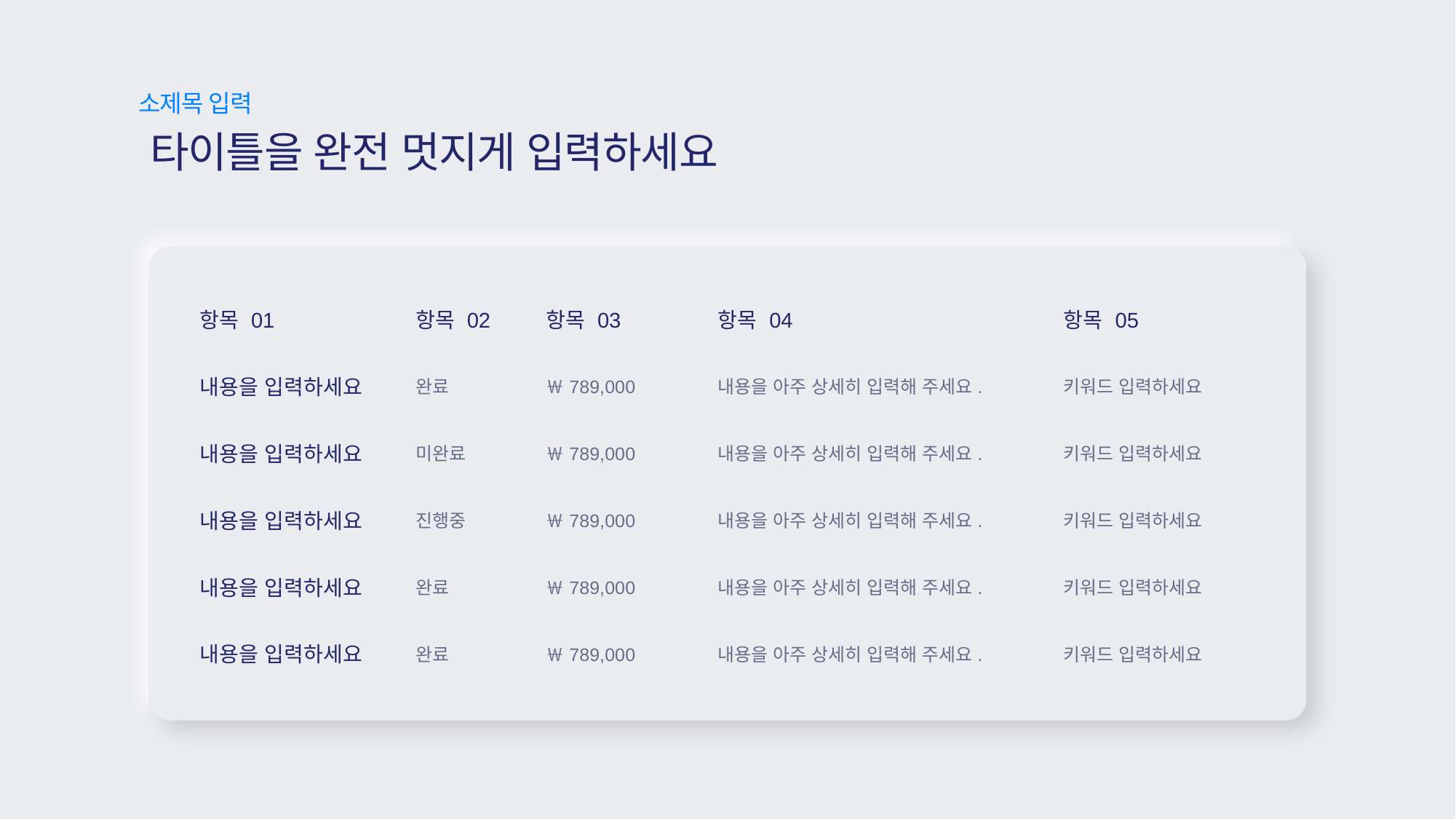

소제목 입력
타이틀을 완전 멋지게 입력하세요

| 항목 01 | 항목 02 | 항목 03 | 항목 04 | 항목 05 |
| --- | --- | --- | --- | --- |
| 내용을 입력하세요 | 완료 | ￦789,000 | 내용을 아주 상세히 입력해 주세요. | 키워드 입력하세요 |
| 내용을 입력하세요 | 미완료 | ￦789,000 | 내용을 아주 상세히 입력해 주세요. | 키워드 입력하세요 |
| 내용을 입력하세요 | 진행중 | ￦789,000 | 내용을 아주 상세히 입력해 주세요. | 키워드 입력하세요 |
| 내용을 입력하세요 | 완료 | ￦789,000 | 내용을 아주 상세히 입력해 주세요. | 키워드 입력하세요 |
| 내용을 입력하세요 | 완료 | ￦789,000 | 내용을 아주 상세히 입력해 주세요. | 키워드 입력하세요 |